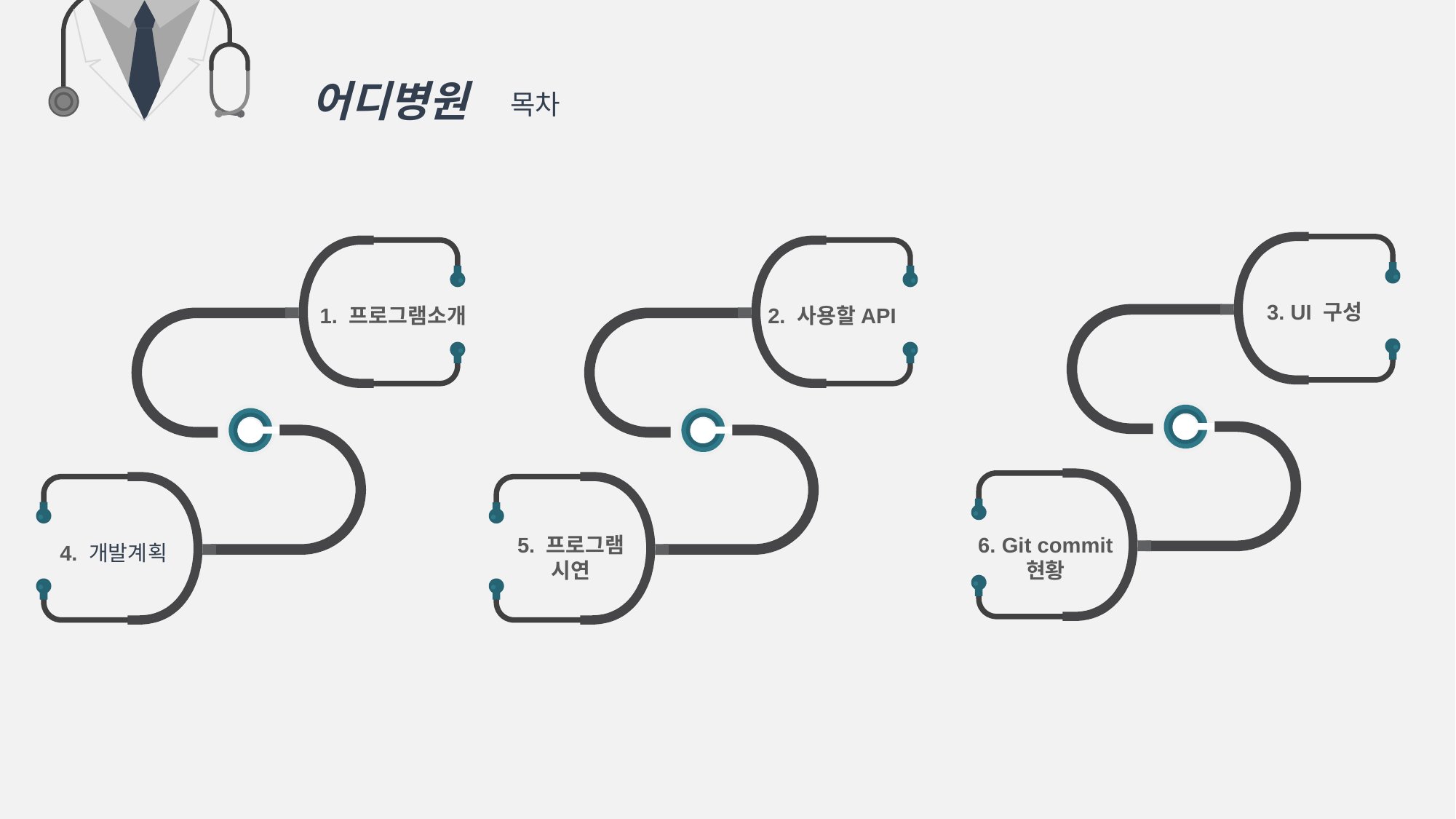

어디병원
목차

3. UI 구성

1. 프로그램소개
4. 개발계획

2. 사용할API
5. 프로그램
시연
6. Git commit
현황